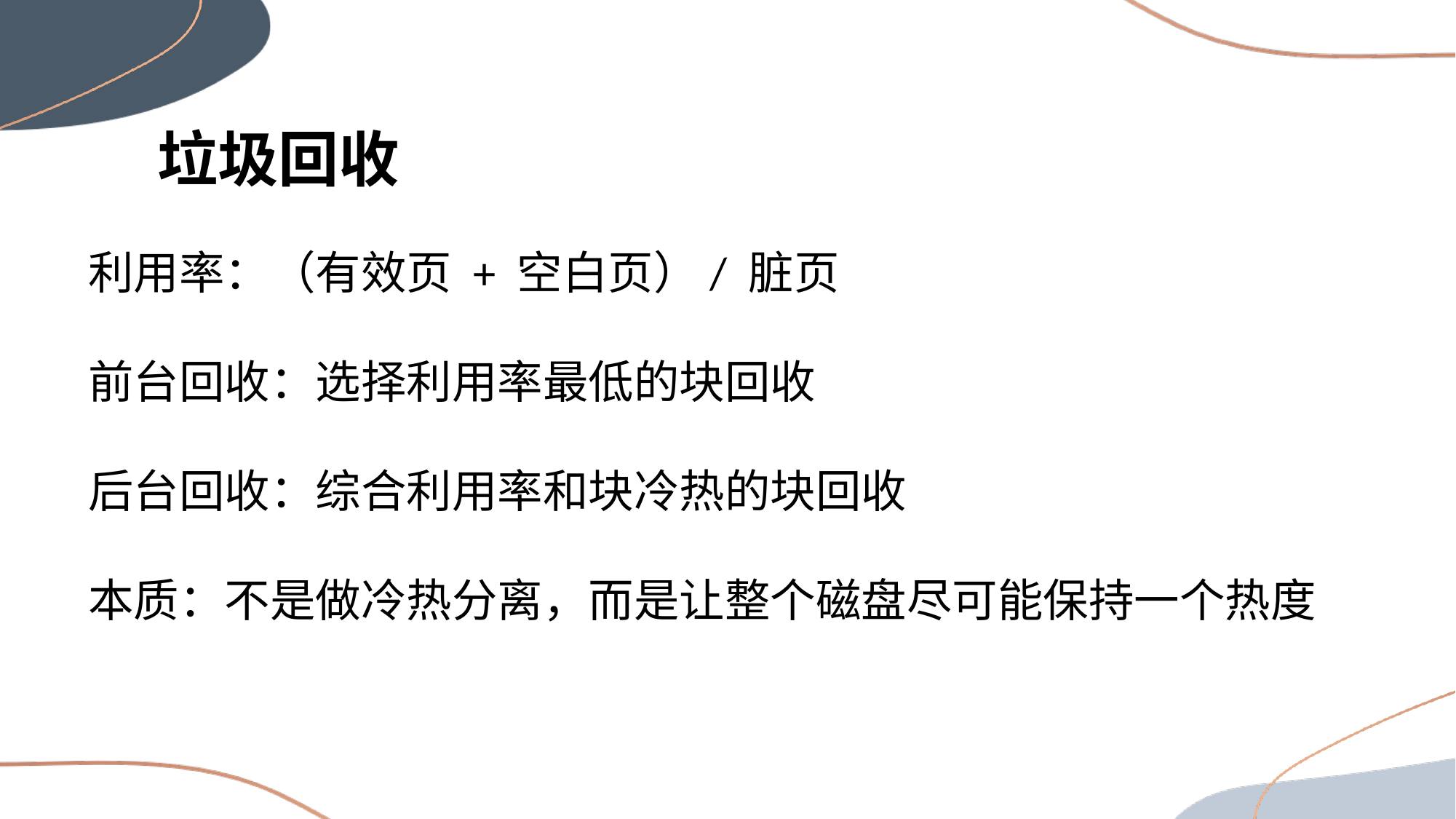

垃圾回收
利用率：（有效页 + 空白页）/ 脏页

前台回收：选择利用率最低的块回收

后台回收：综合利用率和块冷热的块回收

本质：不是做冷热分离，而是让整个磁盘尽可能保持一个热度